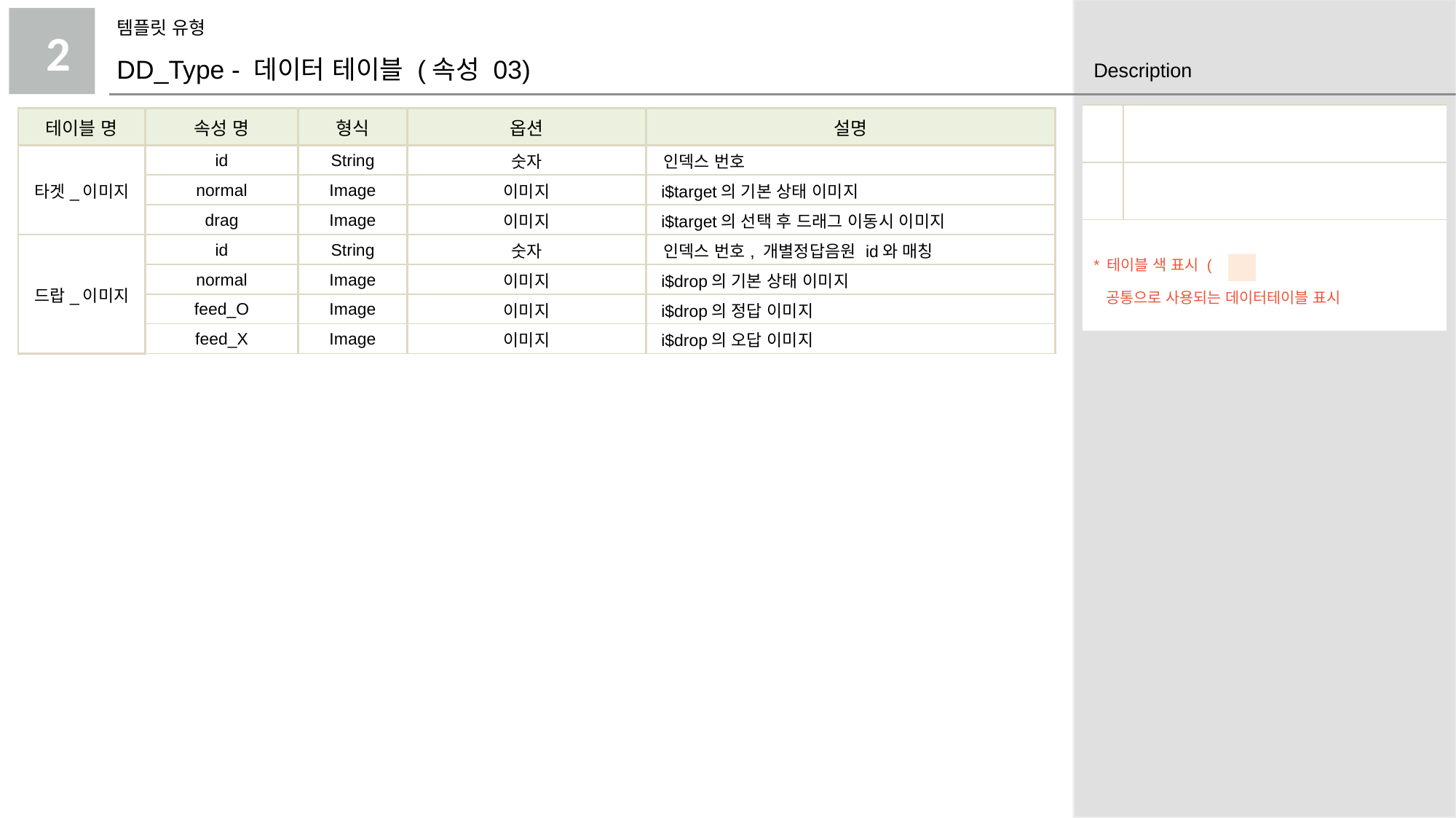

템플릿 유형
2
DD_Type - 데이터 테이블 (속성 03)
|  |  |
| --- | --- |
|  |  |
| \* 테이블 색 표시 ( ) 공통으로 사용되는 데이터테이블 표시 |  |
| 테이블 명 | 속성 명 | 형식 | 옵션 | 설명 |
| --- | --- | --- | --- | --- |
| 타겟\_이미지 | id | String | 숫자 | 인덱스 번호 |
|  | normal | Image | 이미지 | i$target의 기본 상태 이미지 |
|  | drag | Image | 이미지 | i$target의 선택 후 드래그 이동시 이미지 |
| 드랍\_이미지 | id | String | 숫자 | 인덱스 번호, 개별정답음원 id와 매칭 |
|  | normal | Image | 이미지 | i$drop의 기본 상태 이미지 |
|  | feed\_O | Image | 이미지 | i$drop의 정답 이미지 |
|  | feed\_X | Image | 이미지 | i$drop의 오답 이미지 |